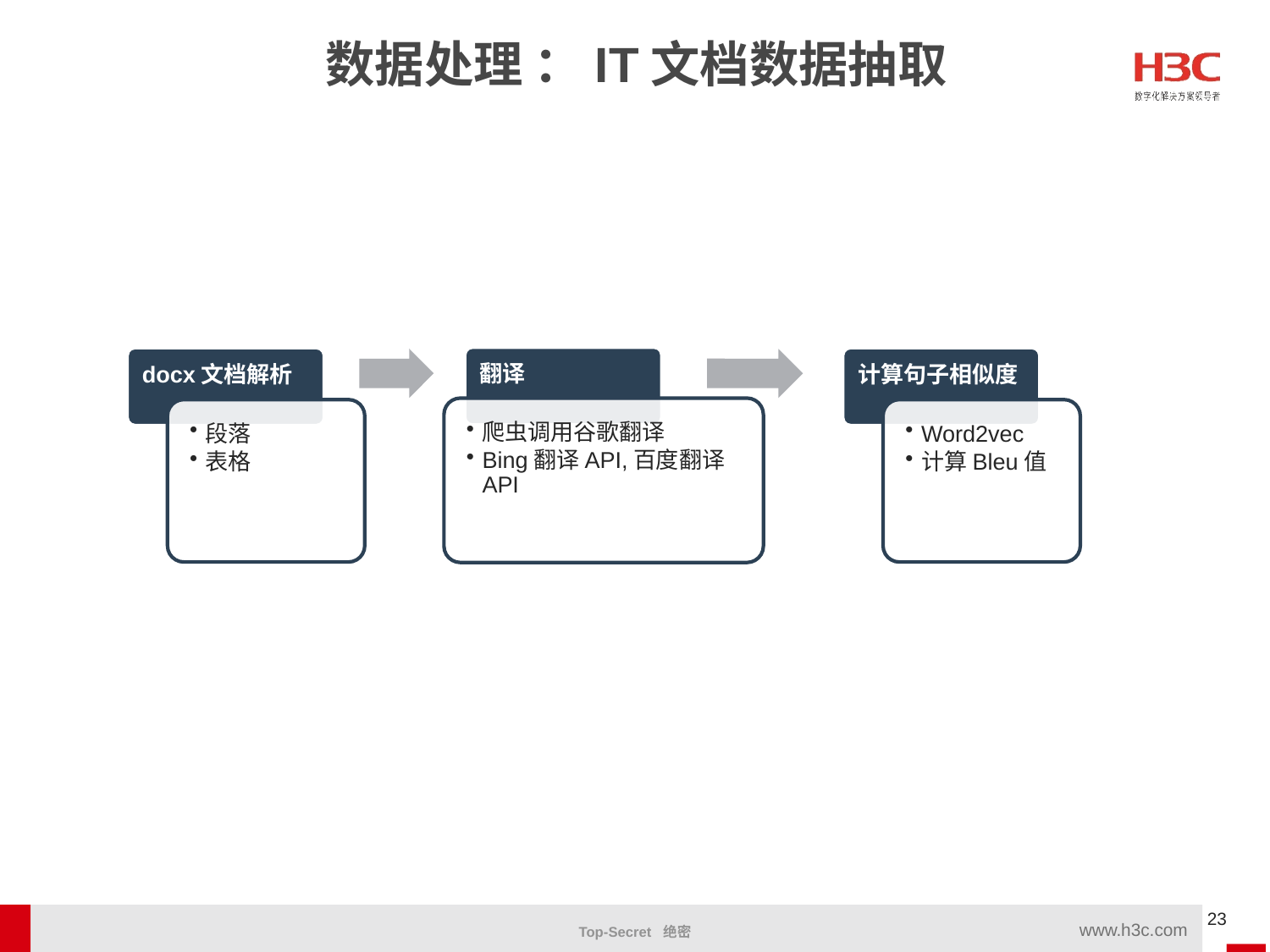

数据处理 ：IT文档数据抽取
docx文档解析
段落
表格

翻译
爬虫调用谷歌翻译
Bing翻译API,百度翻译API

计算句子相似度
Word2vec
计算Bleu值